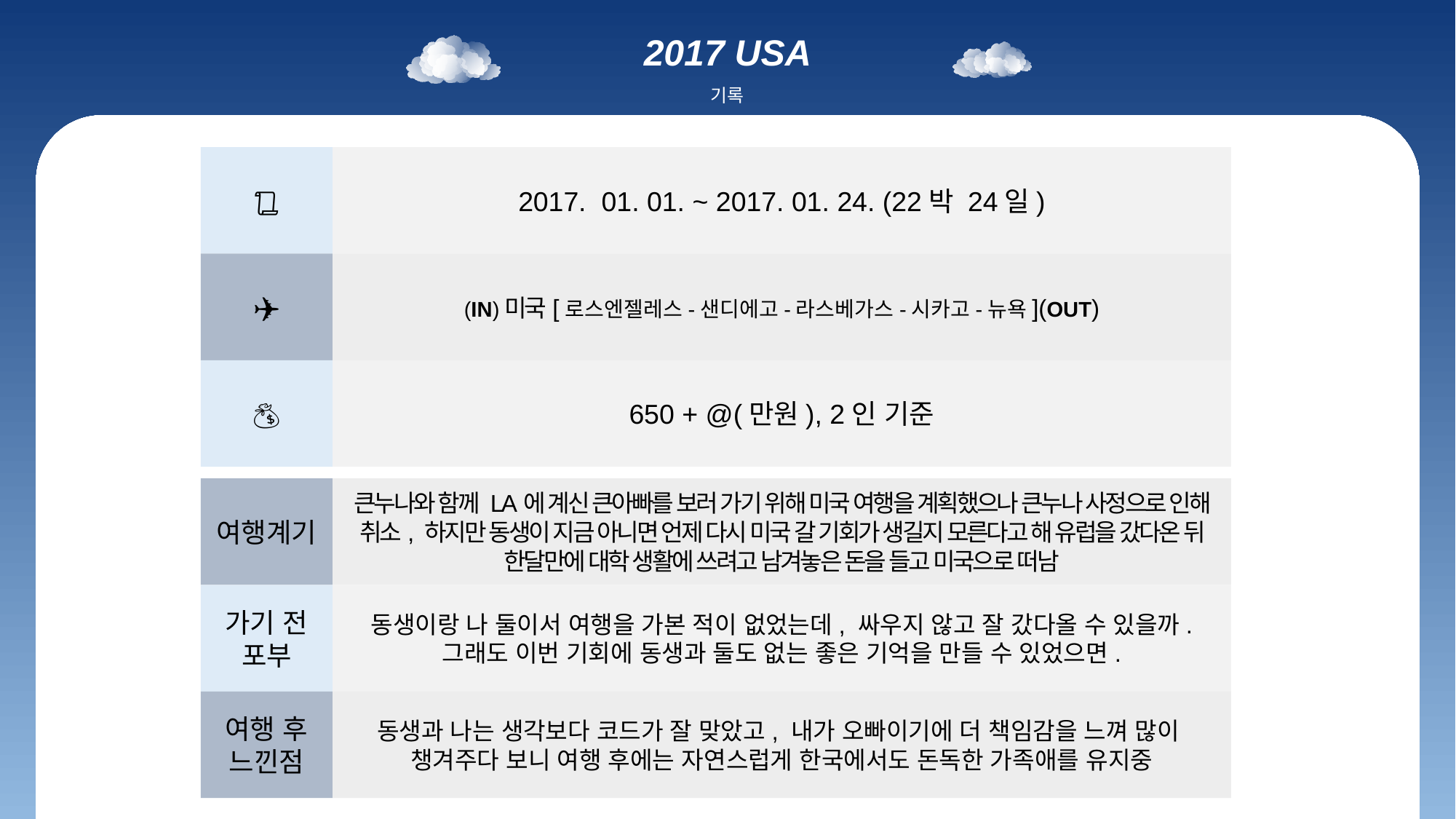

2017 USA
기록

📜
2017.  01. 01. ~ 2017. 01. 24. (22박 24일)
✈
(IN)미국[로스엔젤레스-샌디에고-라스베가스-시카고-뉴욕](OUT)
💰
650 + @(만원), 2인 기준
여행계기
큰누나와 함께 LA에 계신 큰아빠를 보러 가기 위해 미국 여행을 계획했으나 큰누나 사정으로 인해 취소, 하지만 동생이 지금 아니면 언제 다시 미국 갈 기회가 생길지 모른다고 해 유럽을 갔다온 뒤 한달만에 대학 생활에 쓰려고 남겨놓은 돈을 들고 미국으로 떠남
가기 전 포부
동생이랑 나 둘이서 여행을 가본 적이 없었는데, 싸우지 않고 잘 갔다올 수 있을까. 그래도 이번 기회에 동생과 둘도 없는 좋은 기억을 만들 수 있었으면.
여행 후 느낀점
동생과 나는 생각보다 코드가 잘 맞았고, 내가 오빠이기에 더 책임감을 느껴 많이
챙겨주다 보니 여행 후에는 자연스럽게 한국에서도 돈독한 가족애를 유지중